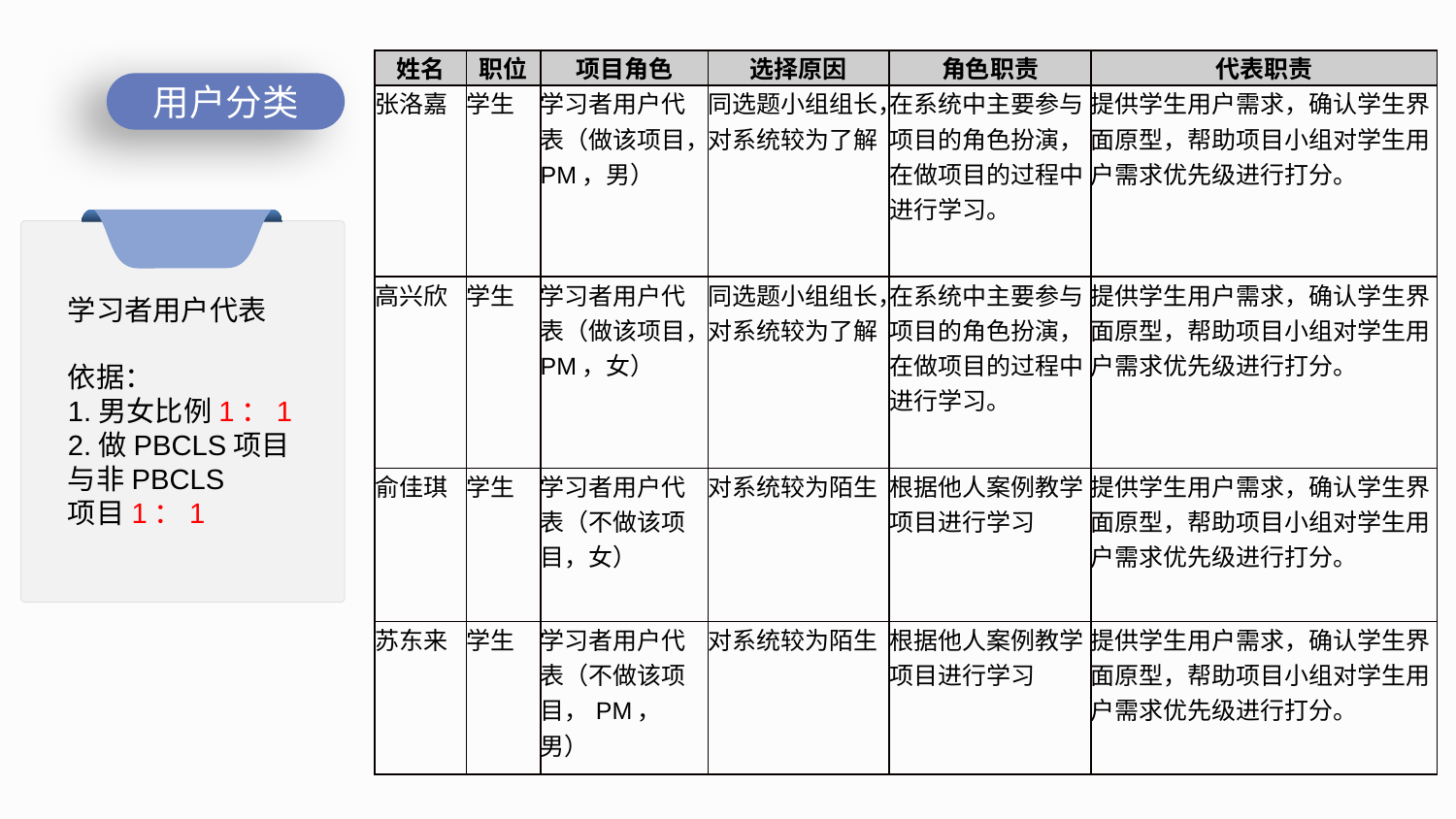

| 姓名 | 职位 | 项目角色 | 选择原因 | 角色职责 | 代表职责 |
| --- | --- | --- | --- | --- | --- |
| 张洛嘉 | 学生 | 学习者用户代表（做该项目，PM，男） | 同选题小组组长，对系统较为了解 | 在系统中主要参与项目的角色扮演，在做项目的过程中进行学习。 | 提供学生用户需求，确认学生界面原型，帮助项目小组对学生用户需求优先级进行打分。 |
| 高兴欣 | 学生 | 学习者用户代表（做该项目，PM，女） | 同选题小组组长，对系统较为了解 | 在系统中主要参与项目的角色扮演，在做项目的过程中进行学习。 | 提供学生用户需求，确认学生界面原型，帮助项目小组对学生用户需求优先级进行打分。 |
| 俞佳琪 | 学生 | 学习者用户代表（不做该项目，女） | 对系统较为陌生 | 根据他人案例教学项目进行学习 | 提供学生用户需求，确认学生界面原型，帮助项目小组对学生用户需求优先级进行打分。 |
| 苏东来 | 学生 | 学习者用户代表（不做该项目，PM，男） | 对系统较为陌生 | 根据他人案例教学项目进行学习 | 提供学生用户需求，确认学生界面原型，帮助项目小组对学生用户需求优先级进行打分。 |
用户分类

学习者用户代表

依据：
1.男女比例1：1
2.做PBCLS项目
与非PBCLS
项目1：1